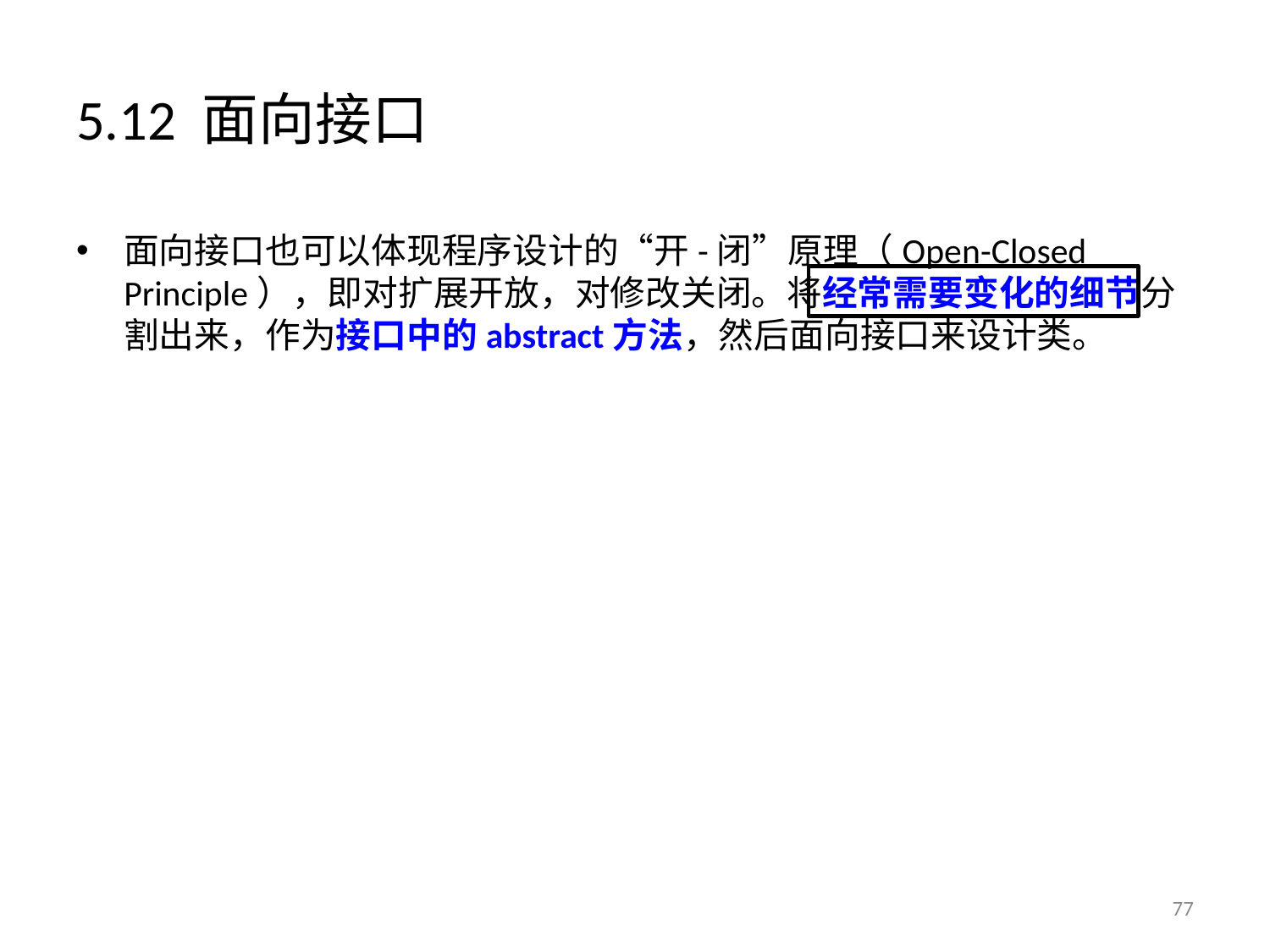

# 5.12 面向接口
面向接口也可以体现程序设计的“开-闭”原理（Open-Closed Principle），即对扩展开放，对修改关闭。将经常需要变化的细节分割出来，作为接口中的abstract方法，然后面向接口来设计类。

77